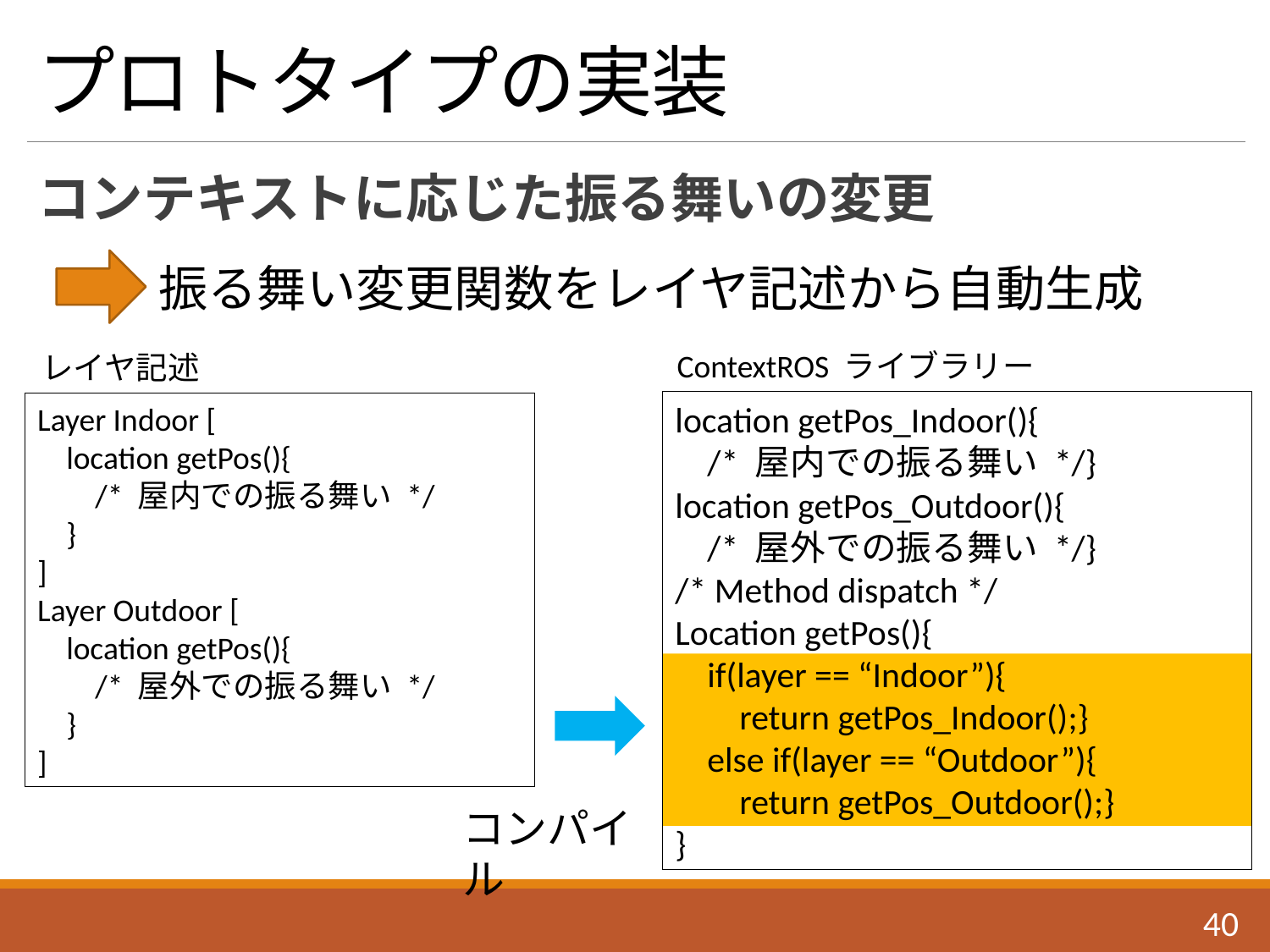

# プロトタイプの実装
コンテキストに応じた振る舞いの変更

振る舞い変更関数をレイヤ記述から自動生成
ContextROS ライブラリー
location getPos_Indoor(){
    /* 屋内での振る舞い */}
location getPos_Outdoor(){
    /* 屋外での振る舞い */}
/* Method dispatch */
Location getPos(){
    if(layer == “Indoor”){
        return getPos_Indoor();}
    else if(layer == “Outdoor”){
        return getPos_Outdoor();}
}
レイヤ記述
Layer Indoor [
    location getPos(){
        /* 屋内での振る舞い */
    }
]
Layer Outdoor [
    location getPos(){
        /* 屋外での振る舞い */
    }
]

コンパイル
40